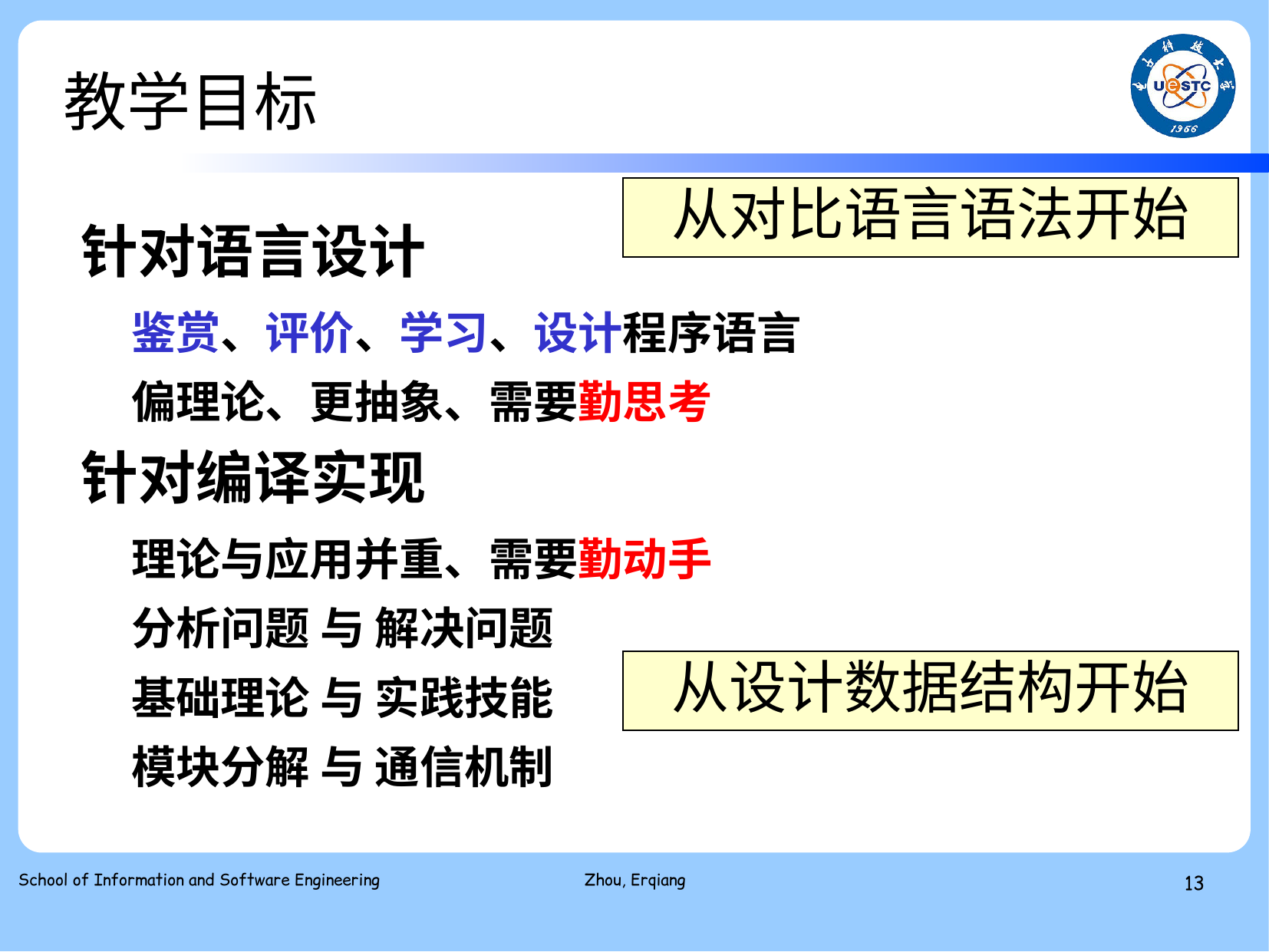

# 教学目标
从对比语言语法开始
针对语言设计
鉴赏、评价、学习、设计程序语言
偏理论、更抽象、需要勤思考
针对编译实现
理论与应用并重、需要勤动手
分析问题 与 解决问题
基础理论 与 实践技能
模块分解 与 通信机制
从设计数据结构开始
School of Information and Software Engineering
Zhou, Erqiang
13